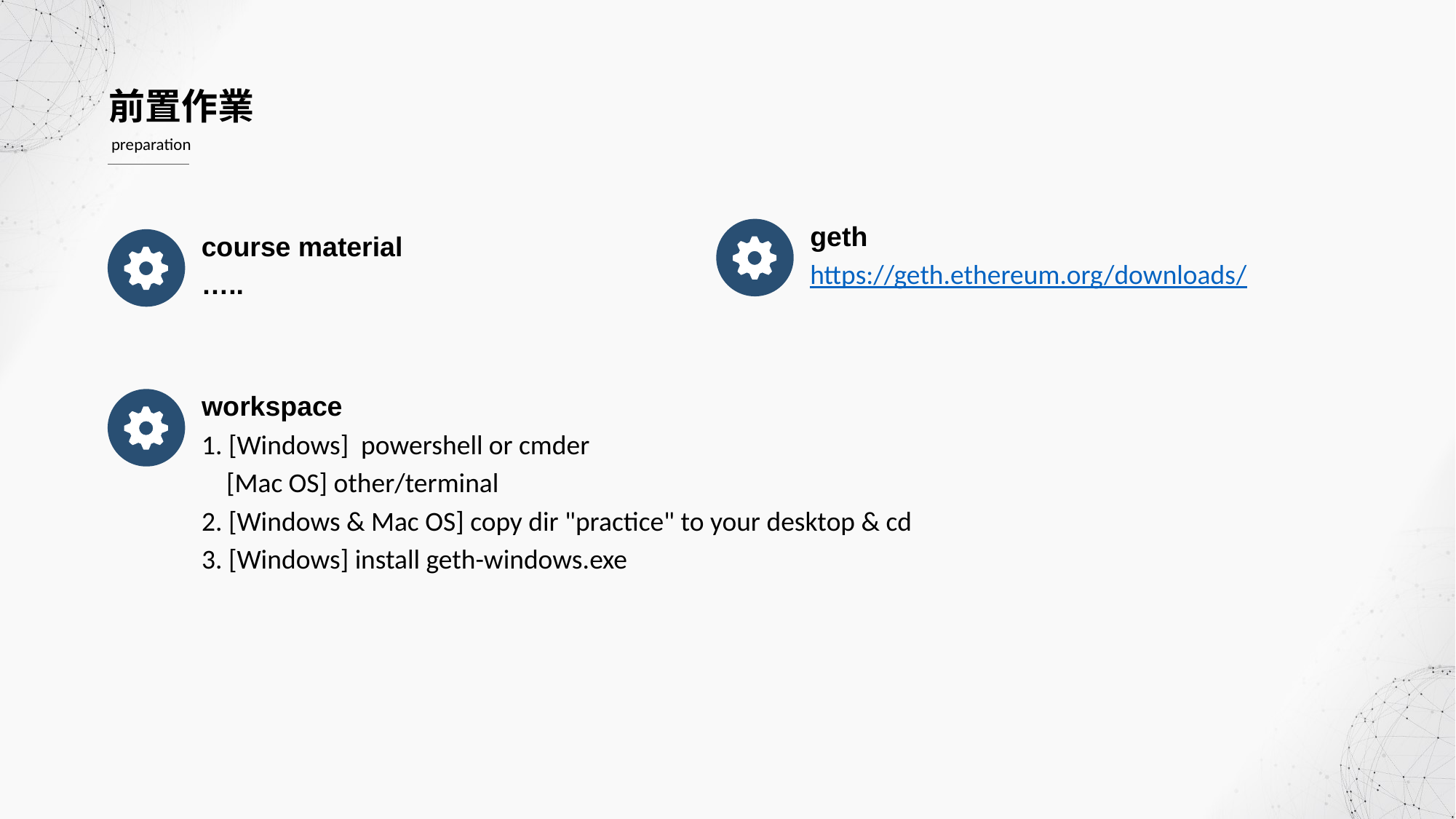

前置作業

preparation
geth
https://geth.ethereum.org/downloads/

course material
…..

workspace
1. [Windows]  powershell or cmder
    [Mac OS] other/terminal
2. [Windows & Mac OS] copy dir "practice" to your desktop & cd
3. [Windows] install geth-windows.exe